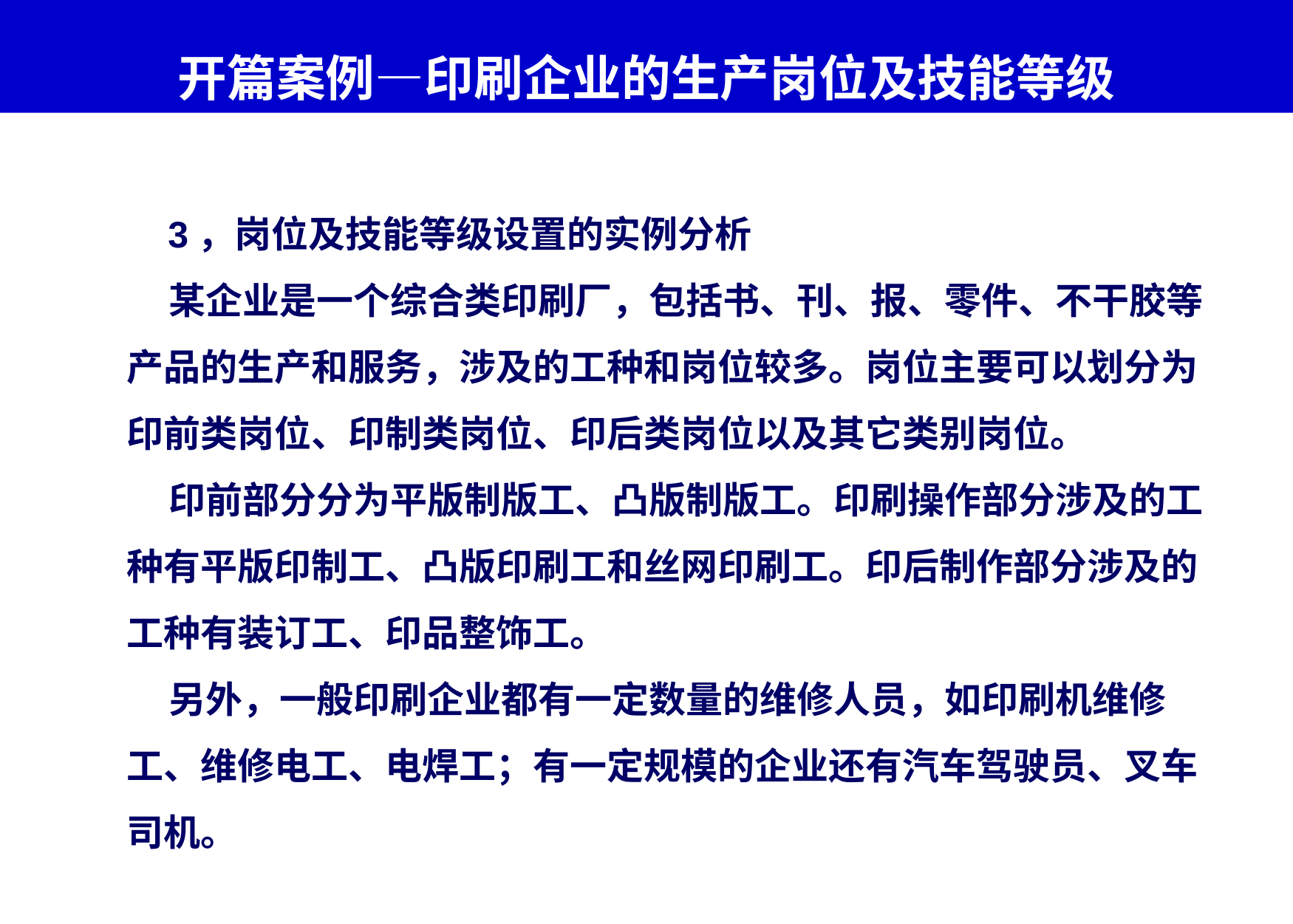

# 开篇案例—印刷企业的生产岗位及技能等级
    3，岗位及技能等级设置的实例分析
    某企业是一个综合类印刷厂，包括书、刊、报、零件、不干胶等产品的生产和服务，涉及的工种和岗位较多。岗位主要可以划分为印前类岗位、印制类岗位、印后类岗位以及其它类别岗位。
    印前部分分为平版制版工、凸版制版工。印刷操作部分涉及的工种有平版印制工、凸版印刷工和丝网印刷工。印后制作部分涉及的工种有装订工、印品整饰工。
    另外，一般印刷企业都有一定数量的维修人员，如印刷机维修工、维修电工、电焊工；有一定规模的企业还有汽车驾驶员、叉车司机。